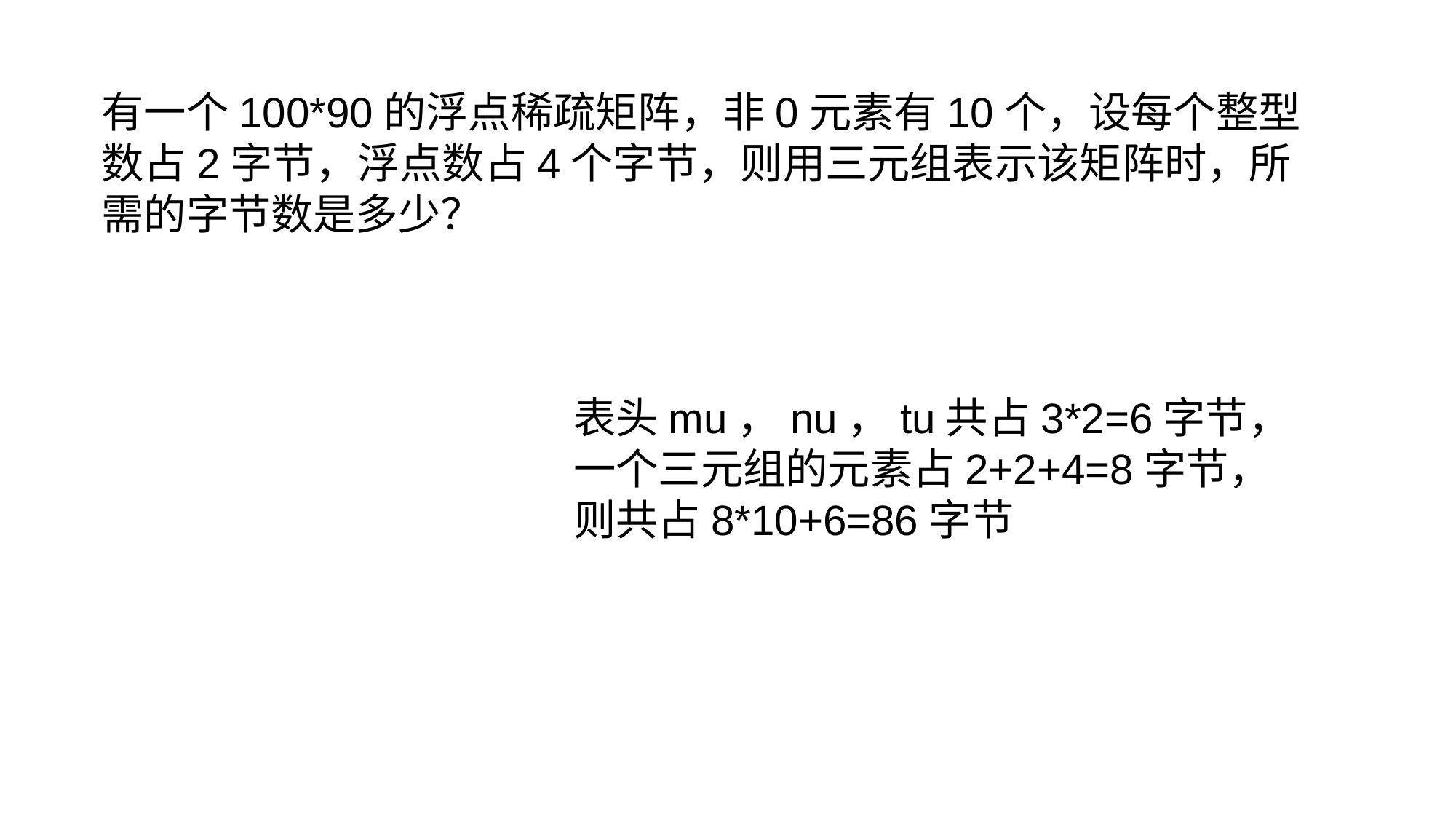

有一个100*90的浮点稀疏矩阵，非0元素有10个，设每个整型数占2字节，浮点数占4个字节，则用三元组表示该矩阵时，所需的字节数是多少？
表头mu，nu，tu共占3*2=6字节，一个三元组的元素占2+2+4=8字节，则共占8*10+6=86字节